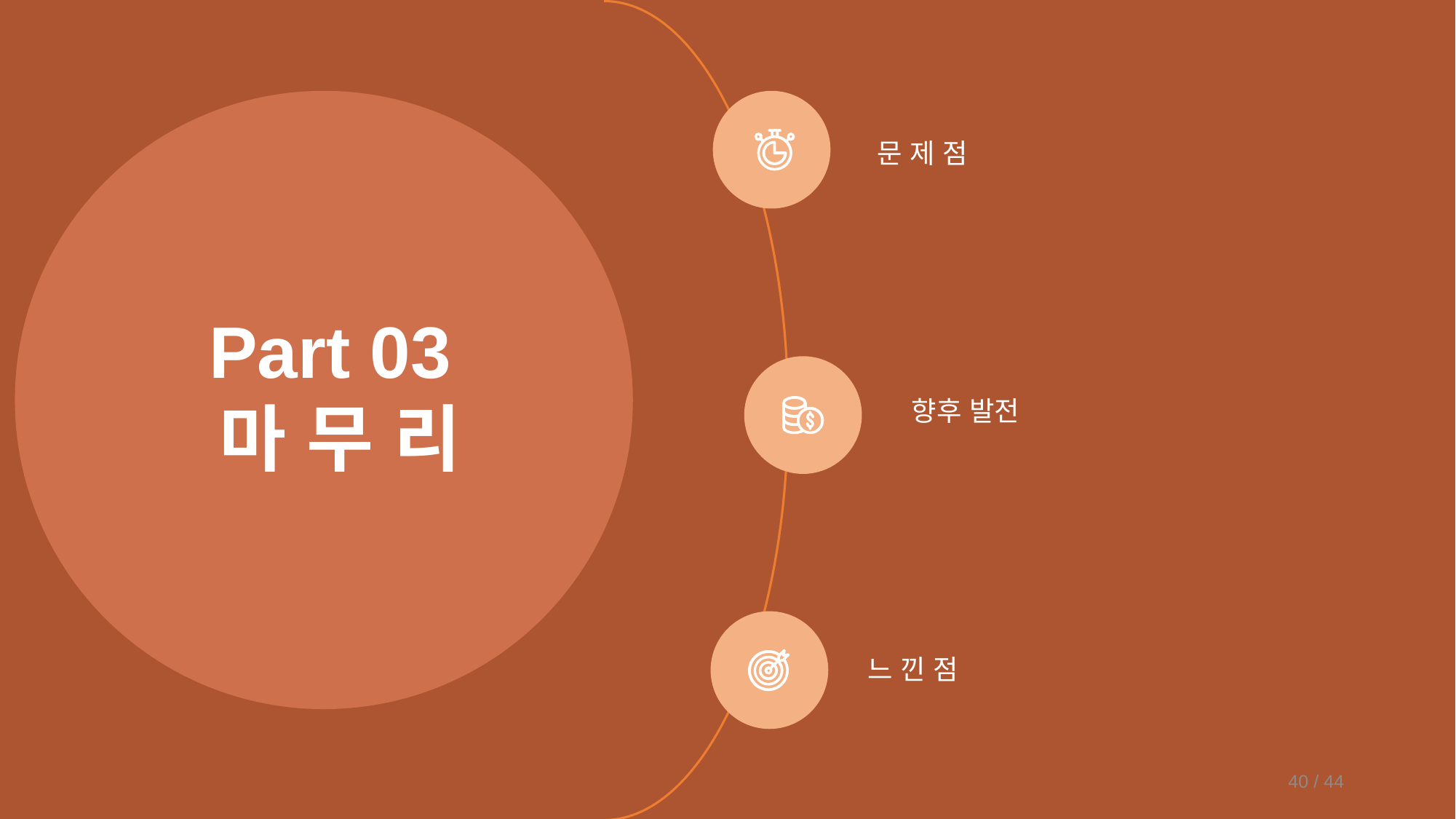

문 제 점
Part 03
마 무 리

향후 발전

느 낀 점

40 / 44